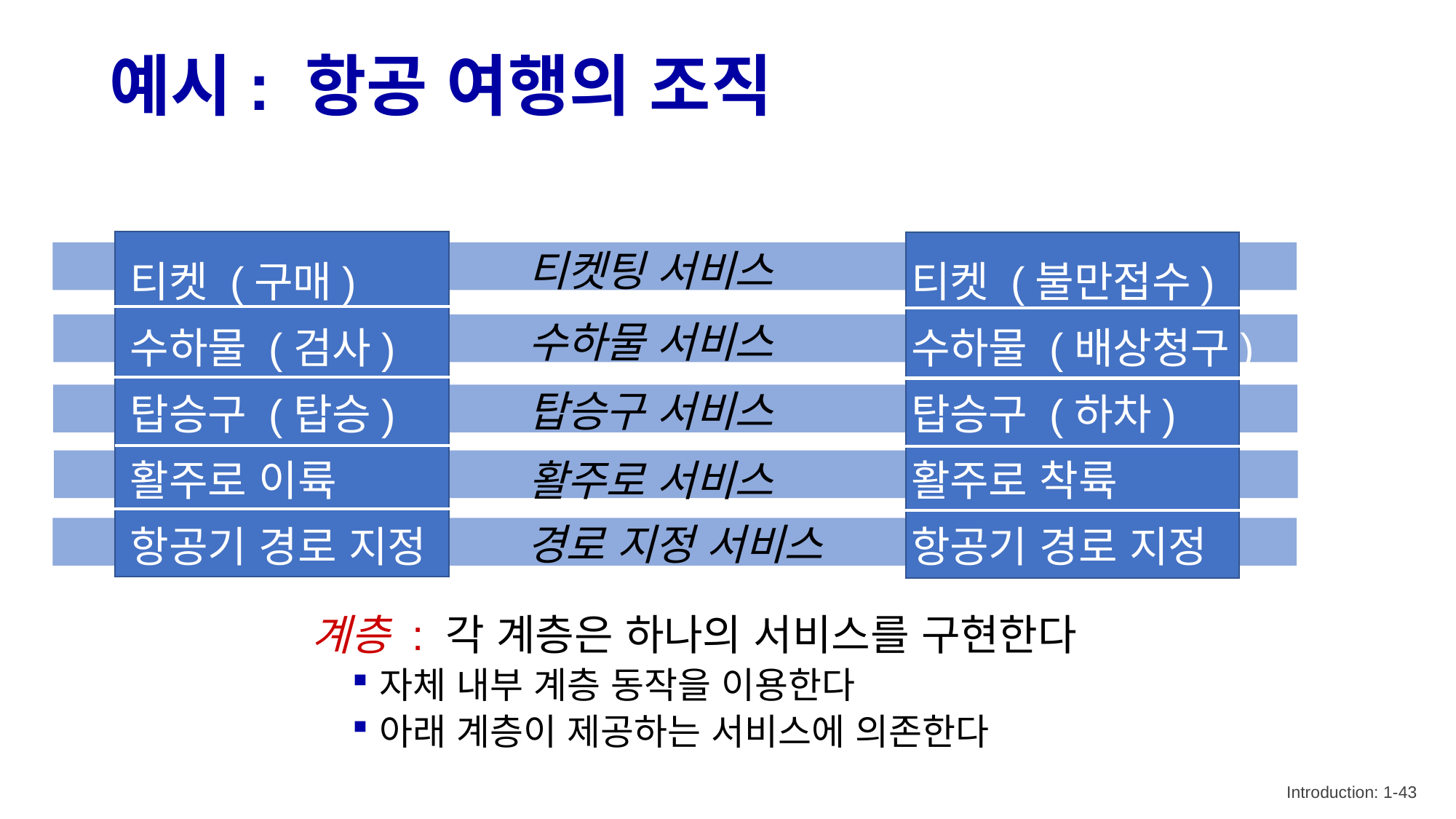

# 예시: 항공 여행의 조직

티켓 (구매)
수하물 (검사)
탑승구 (탑승)
활주로 이륙
항공기 경로 지정
티켓 (불만접수)
수하물 (배상청구)
탑승구 (하차)
활주로 착륙
항공기 경로 지정
티켓팅 서비스
수하물 서비스
탑승구 서비스
활주로 서비스
경로 지정 서비스

계층 : 각 계층은 하나의 서비스를 구현한다
자체 내부 계층 동작을 이용한다
아래 계층이 제공하는 서비스에 의존한다
Introduction: 1-43